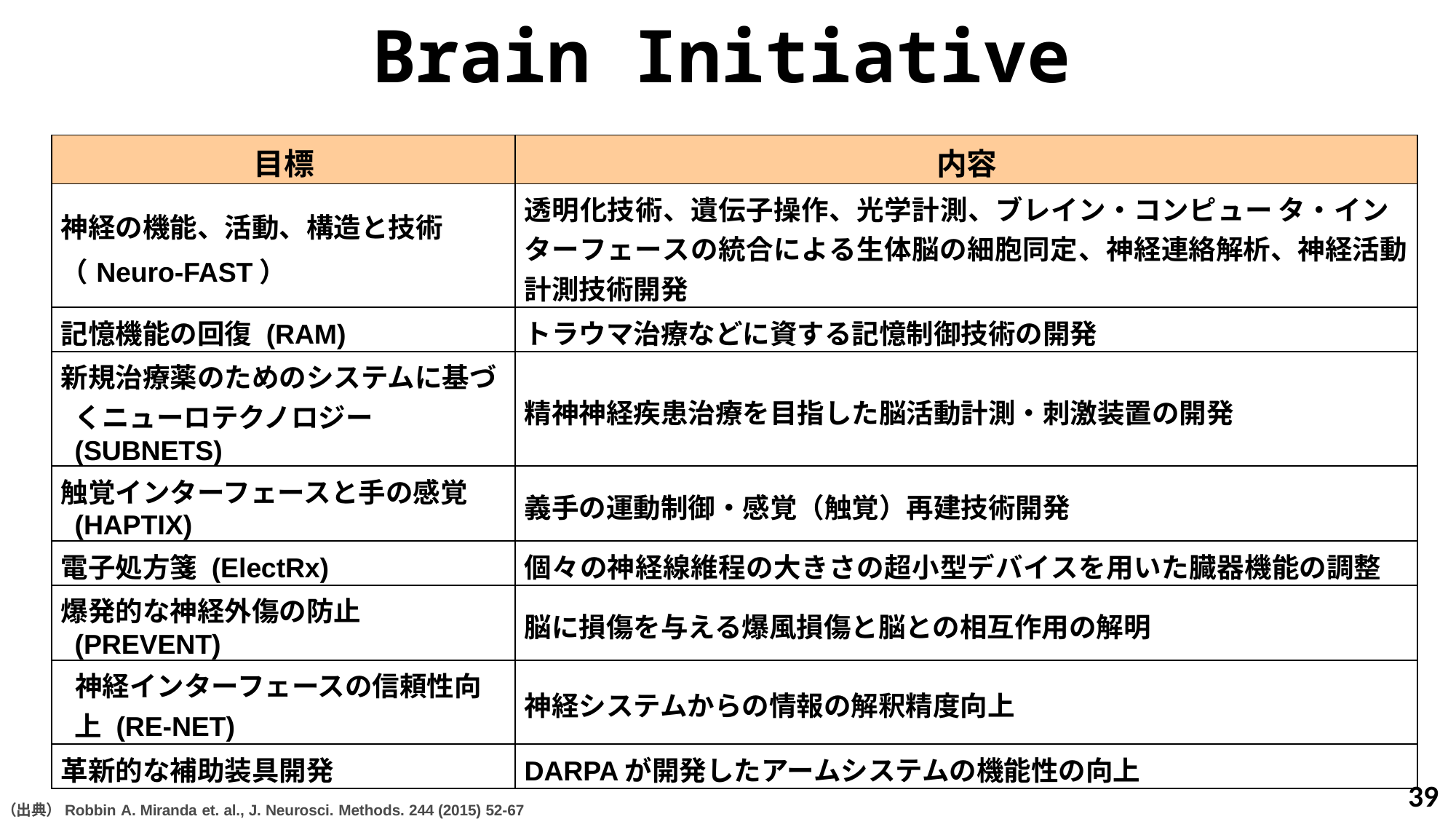

Brain Initiative
| 目標 | 内容 |
| --- | --- |
| 神経の機能、活動、構造と技術 （Neuro-FAST） | 透明化技術、遺伝子操作、光学計測、ブレイン・コンピュー タ・インターフェースの統合による生体脳の細胞同定、神経連絡解析、神経活動計測技術開発 |
| 記憶機能の回復 (RAM) | トラウマ治療などに資する記憶制御技術の開発 |
| 新規治療薬のためのシステムに基づくニューロテクノロジー (SUBNETS) | 精神神経疾患治療を目指した脳活動計測・刺激装置の開発 |
| 触覚インターフェースと手の感覚 (HAPTIX) | 義手の運動制御・感覚（触覚）再建技術開発 |
| 電子処方箋 (ElectRx) | 個々の神経線維程の大きさの超小型デバイスを用いた臓器機能の調整 |
| 爆発的な神経外傷の防止 (PREVENT) | 脳に損傷を与える爆風損傷と脳との相互作用の解明 |
| 神経インターフェースの信頼性向上 (RE-NET) | 神経システムからの情報の解釈精度向上 |
| 革新的な補助装具開発 | DARPAが開発したアームシステムの機能性の向上 |
39
（出典）Robbin A. Miranda et. al., J. Neurosci. Methods. 244 (2015) 52-67